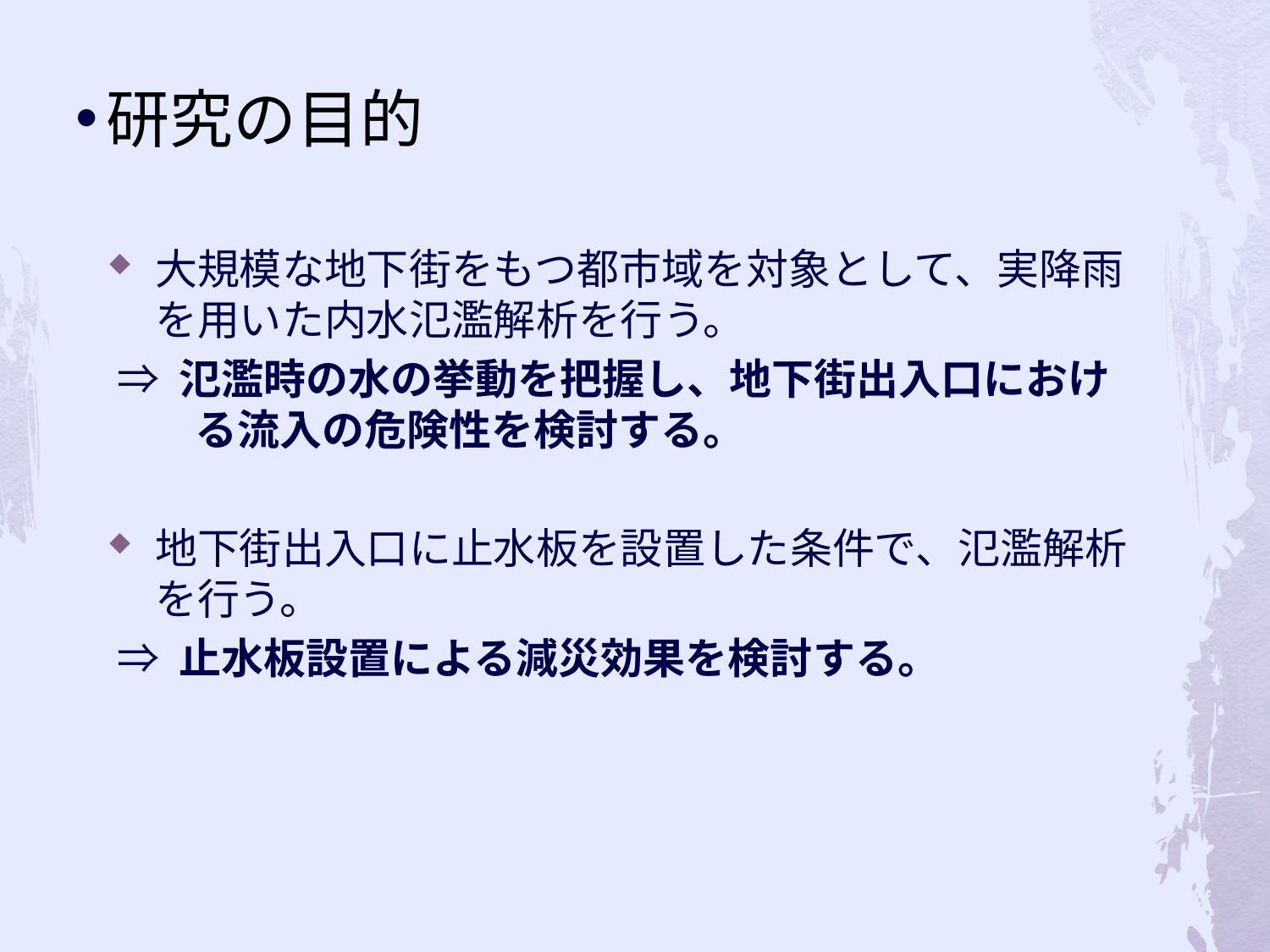

# 研究の目的
大規模な地下街をもつ都市域を対象として、実降雨を用いた内水氾濫解析を行う。
 ⇒ 氾濫時の水の挙動を把握し、地下街出入口における流入の危険性を検討する。

地下街出入口に止水板を設置した条件で、氾濫解析を行う。
 ⇒ 止水板設置による減災効果を検討する。